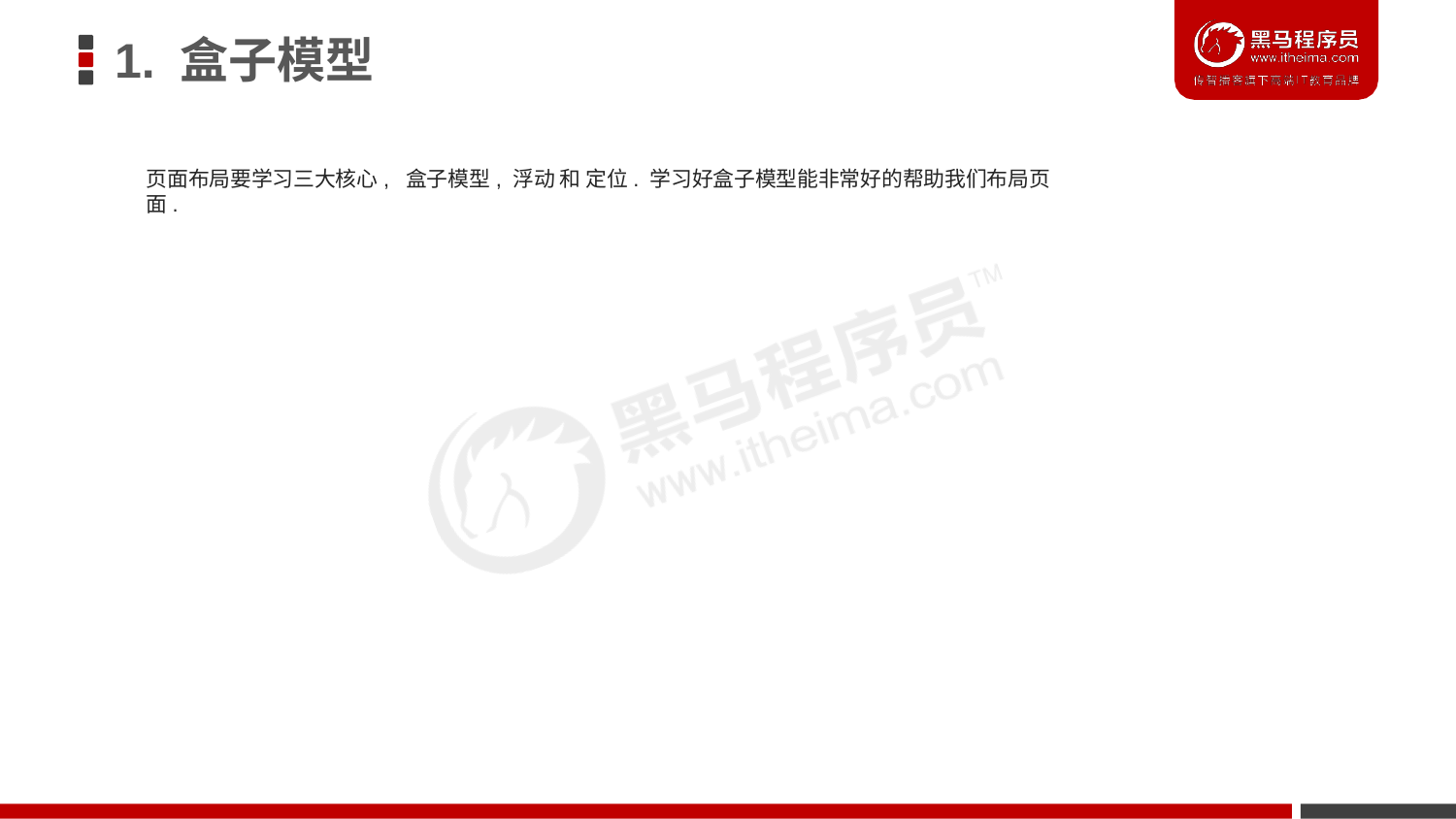

# 1. 盒子模型
页面布局要学习三大核心,  盒子模型, 浮动 和 定位. 学习好盒子模型能非常好的帮助我们布局页面.